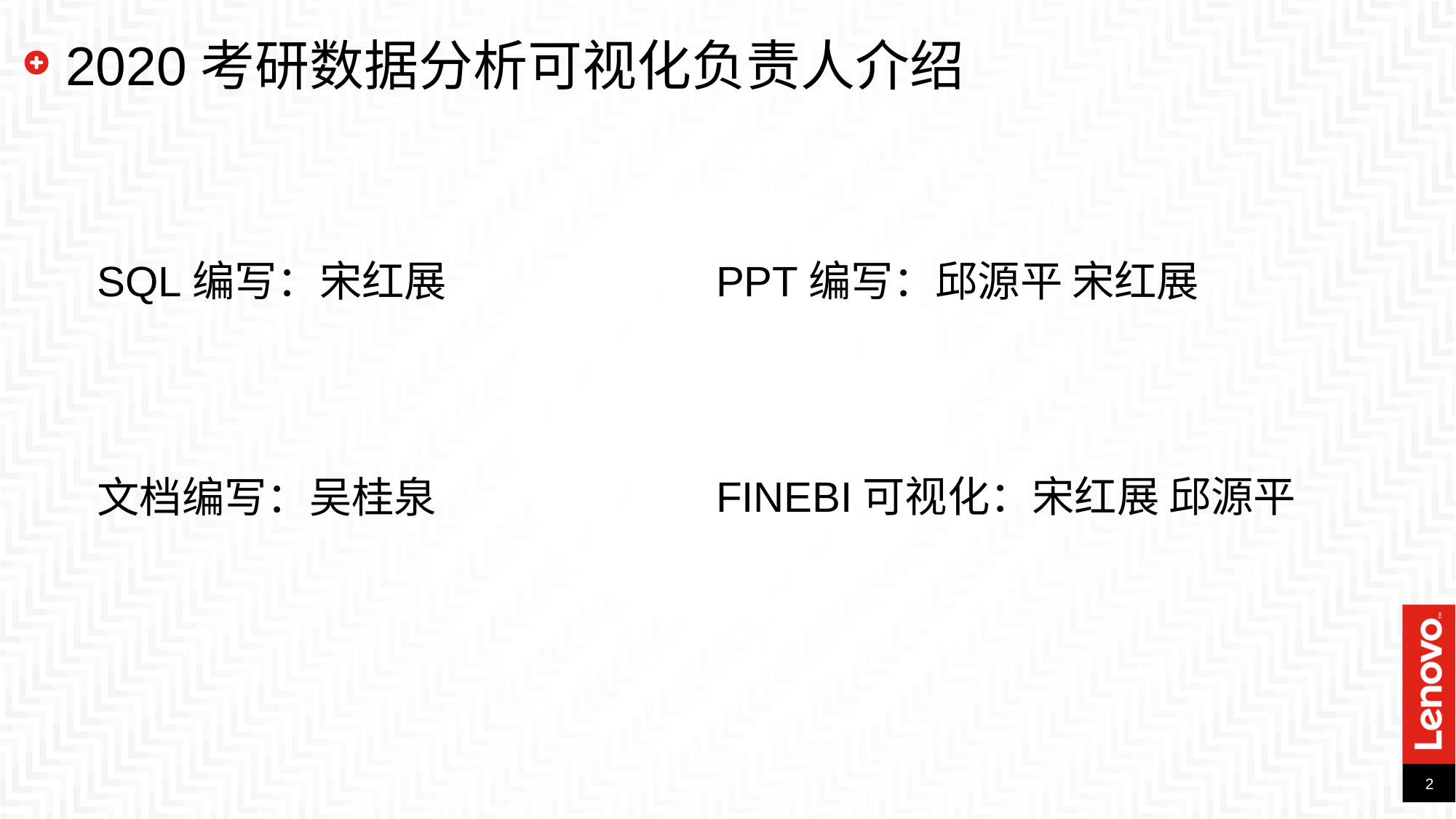

# 2020考研数据分析可视化负责人介绍
SQL编写：宋红展
PPT编写：邱源平 宋红展
FINEBI可视化：宋红展 邱源平
文档编写：吴桂泉